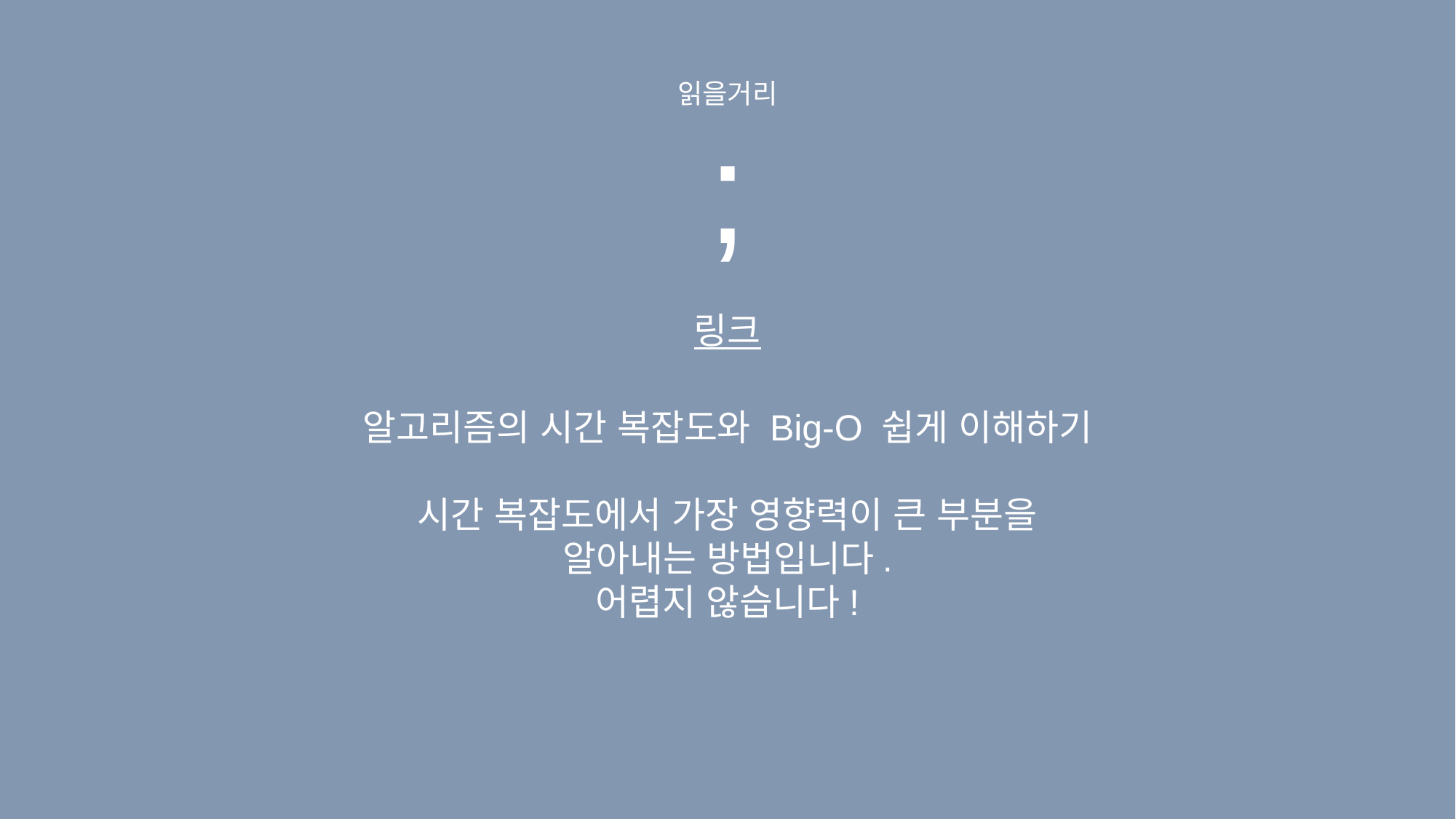

읽을거리
;
링크

알고리즘의 시간 복잡도와 Big-O 쉽게 이해하기

시간 복잡도에서 가장 영향력이 큰 부분을
알아내는 방법입니다.
어렵지 않습니다!